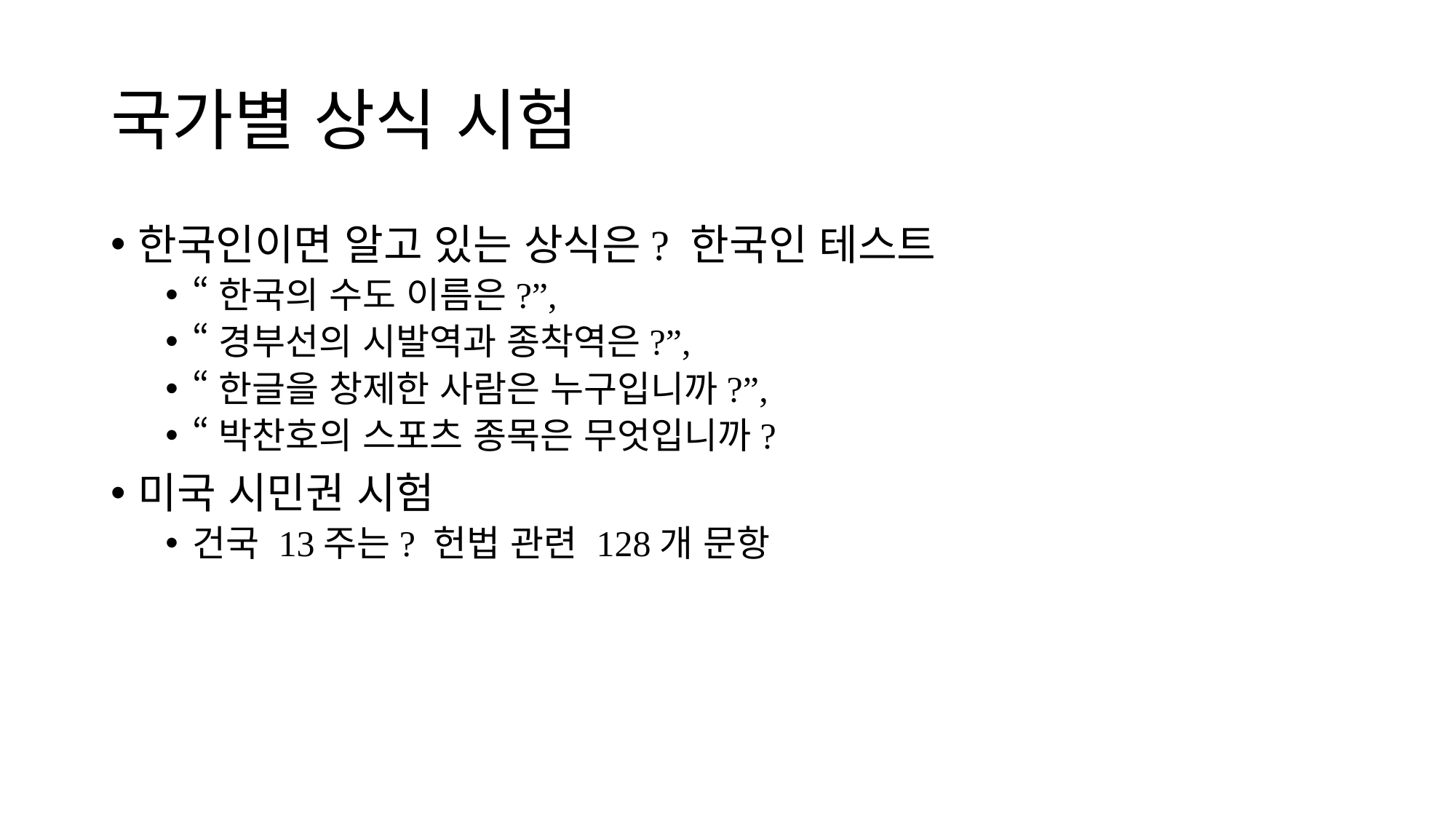

# 국가별 상식 시험
한국인이면 알고 있는 상식은? 한국인 테스트
“한국의 수도 이름은?”,
“경부선의 시발역과 종착역은?”,
“한글을 창제한 사람은 누구입니까?”,
“박찬호의 스포츠 종목은 무엇입니까?
미국 시민권 시험
건국 13주는? 헌법 관련 128개 문항